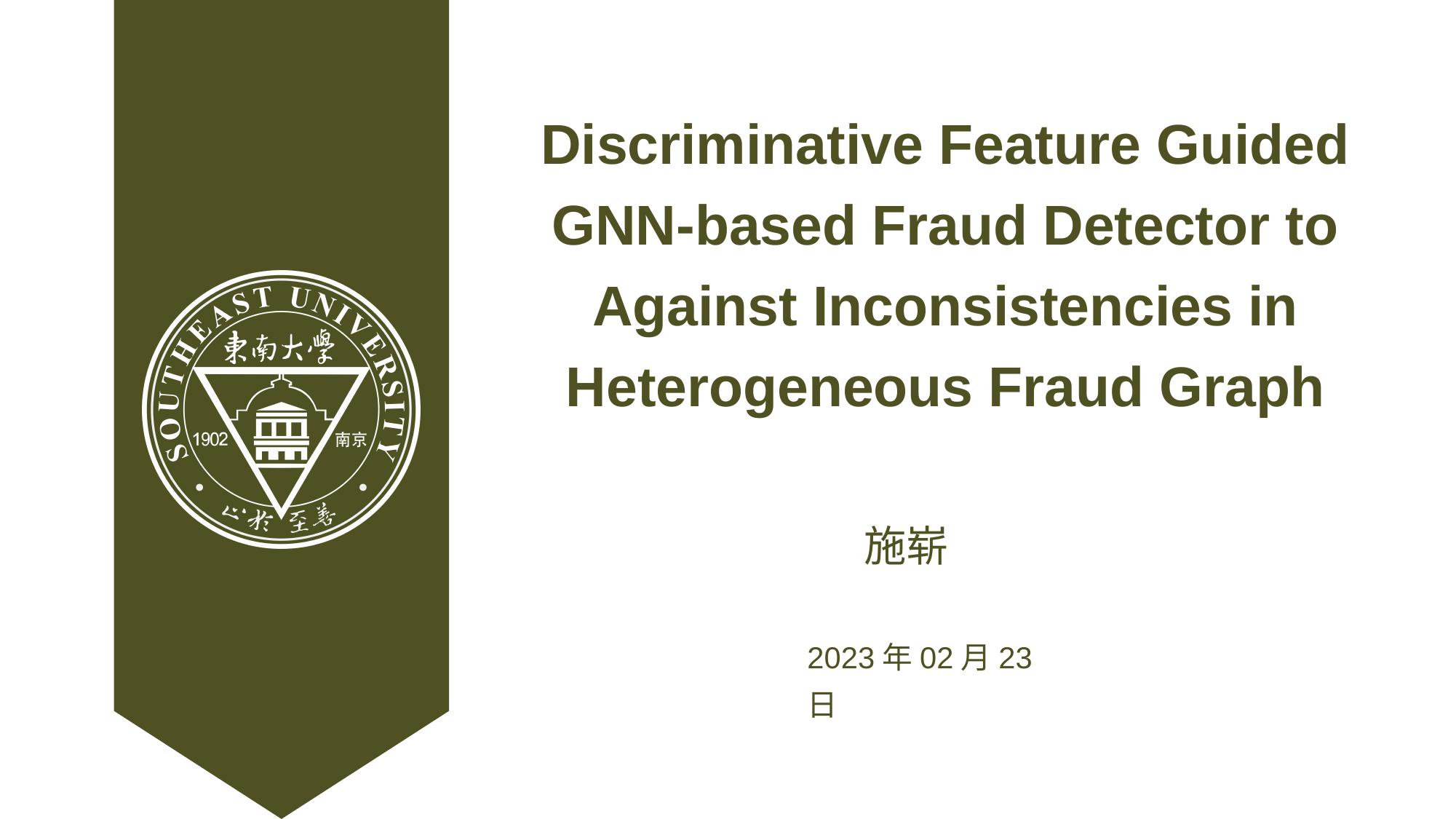

Discriminative Feature Guided GNN-based Fraud Detector to Against Inconsistencies in Heterogeneous Fraud Graph
施崭
2023年02月23日